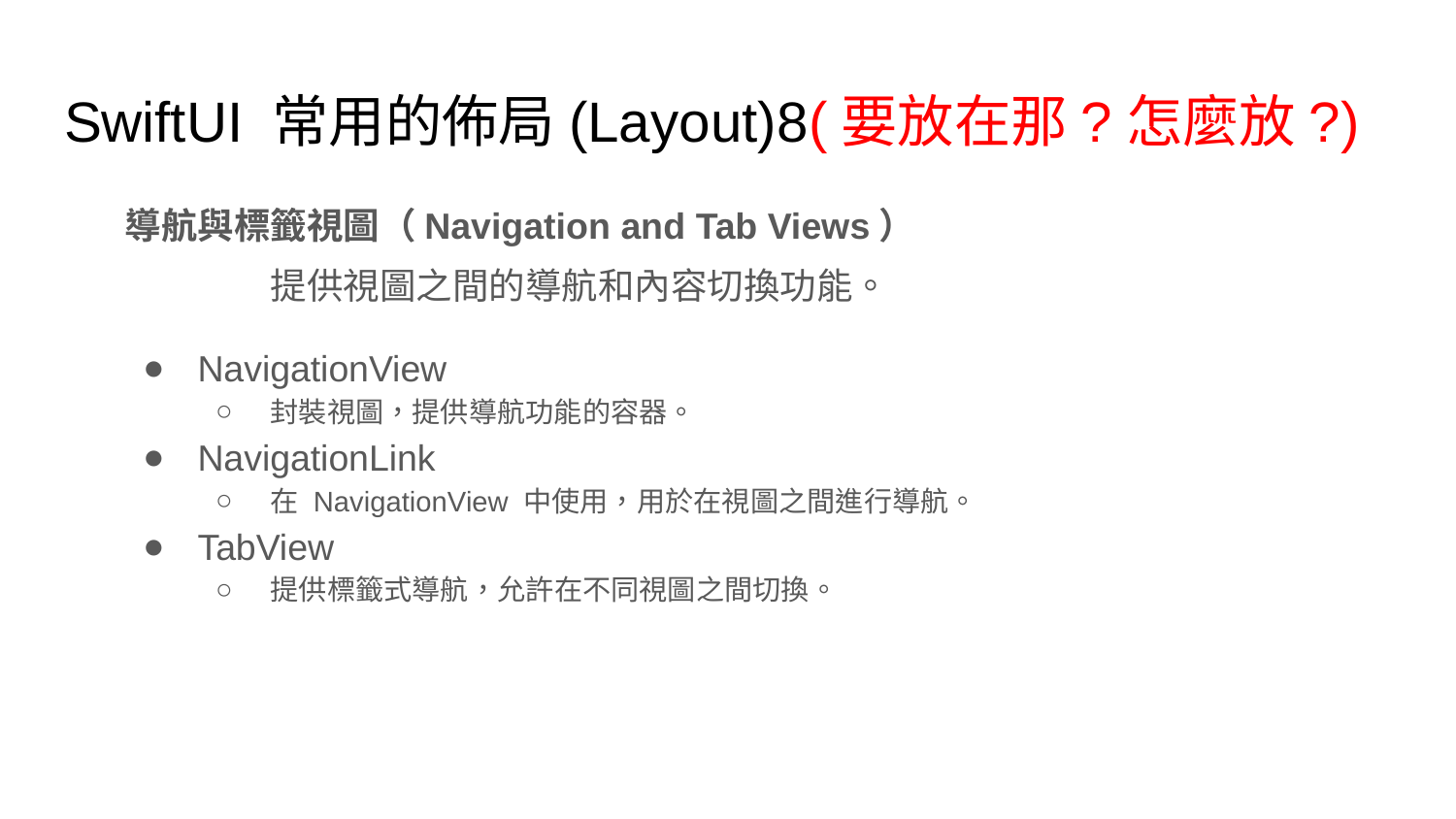

# SwiftUI 常用的佈局(Layout)8(要放在那?怎麼放?)
導航與標籤視圖（Navigation and Tab Views）
	提供視圖之間的導航和內容切換功能。
NavigationView
封裝視圖，提供導航功能的容器。
NavigationLink
在 NavigationView 中使用，用於在視圖之間進行導航。
TabView
提供標籤式導航，允許在不同視圖之間切換。